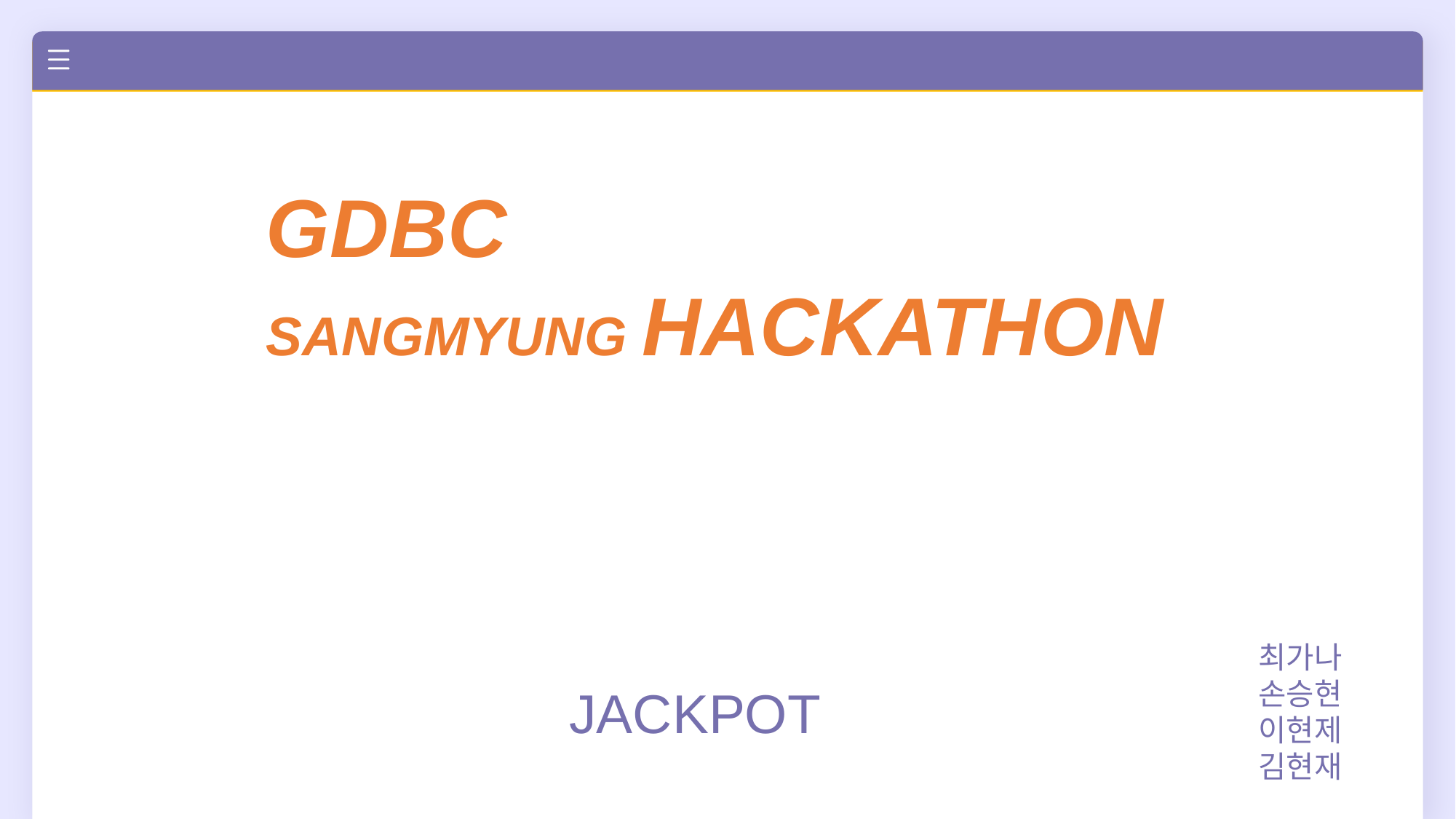

GDBC
SANGMYUNG HACKATHON

최가나
손승현
이현제
김현재
JACKPOT